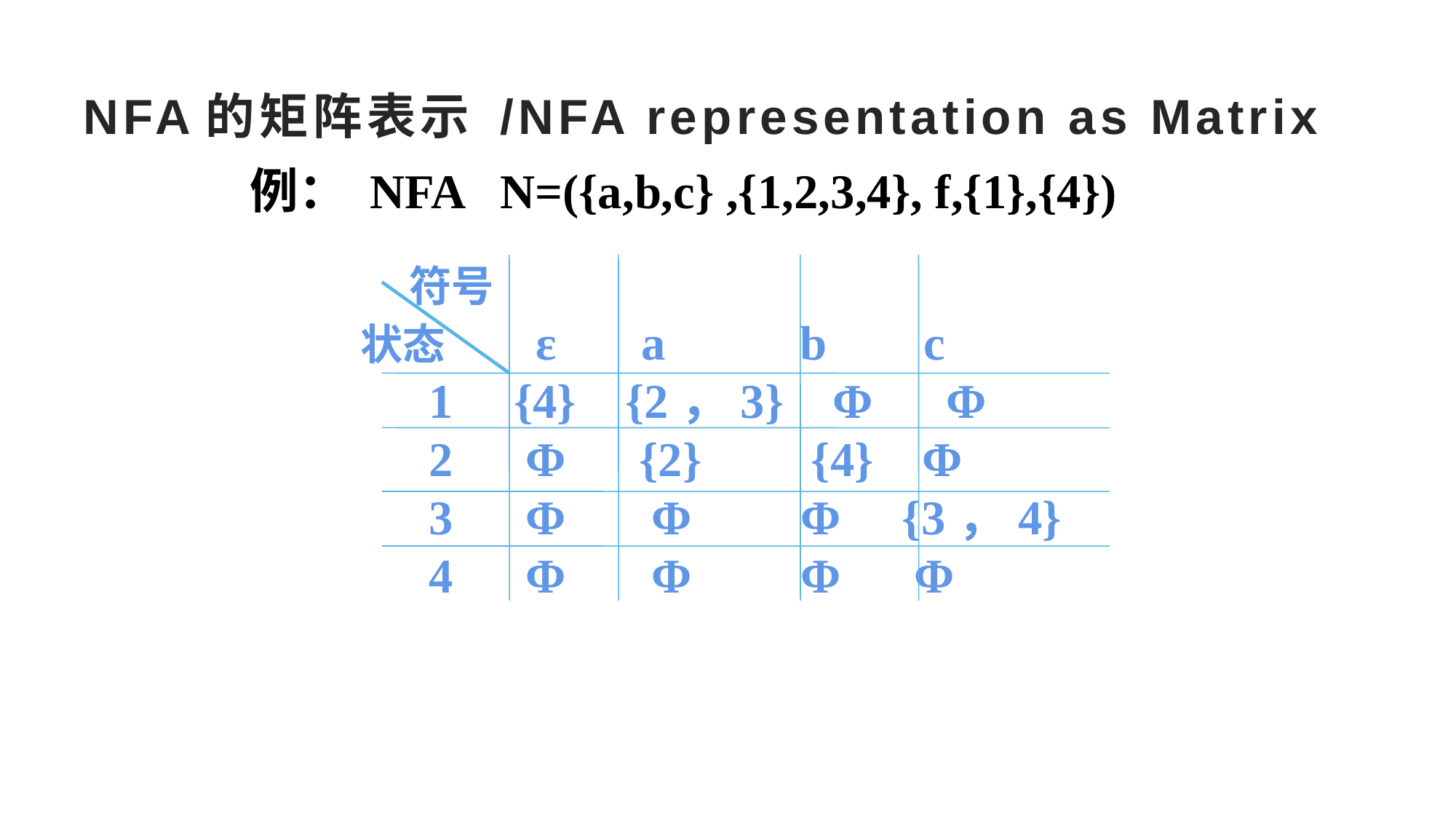

# NFA的矩阵表示 /NFA representation as Matrix
例： NFA   N=({a,b,c} ,{1,2,3,4}, f,{1},{4})
      符号
  状态            ε       a           b        c
        1     {4}    {2，3}    Φ      Φ
        2      Φ      {2}         {4}    Φ
        3      Φ       Φ         Φ     {3，4}
        4      Φ       Φ         Φ      Φ

36